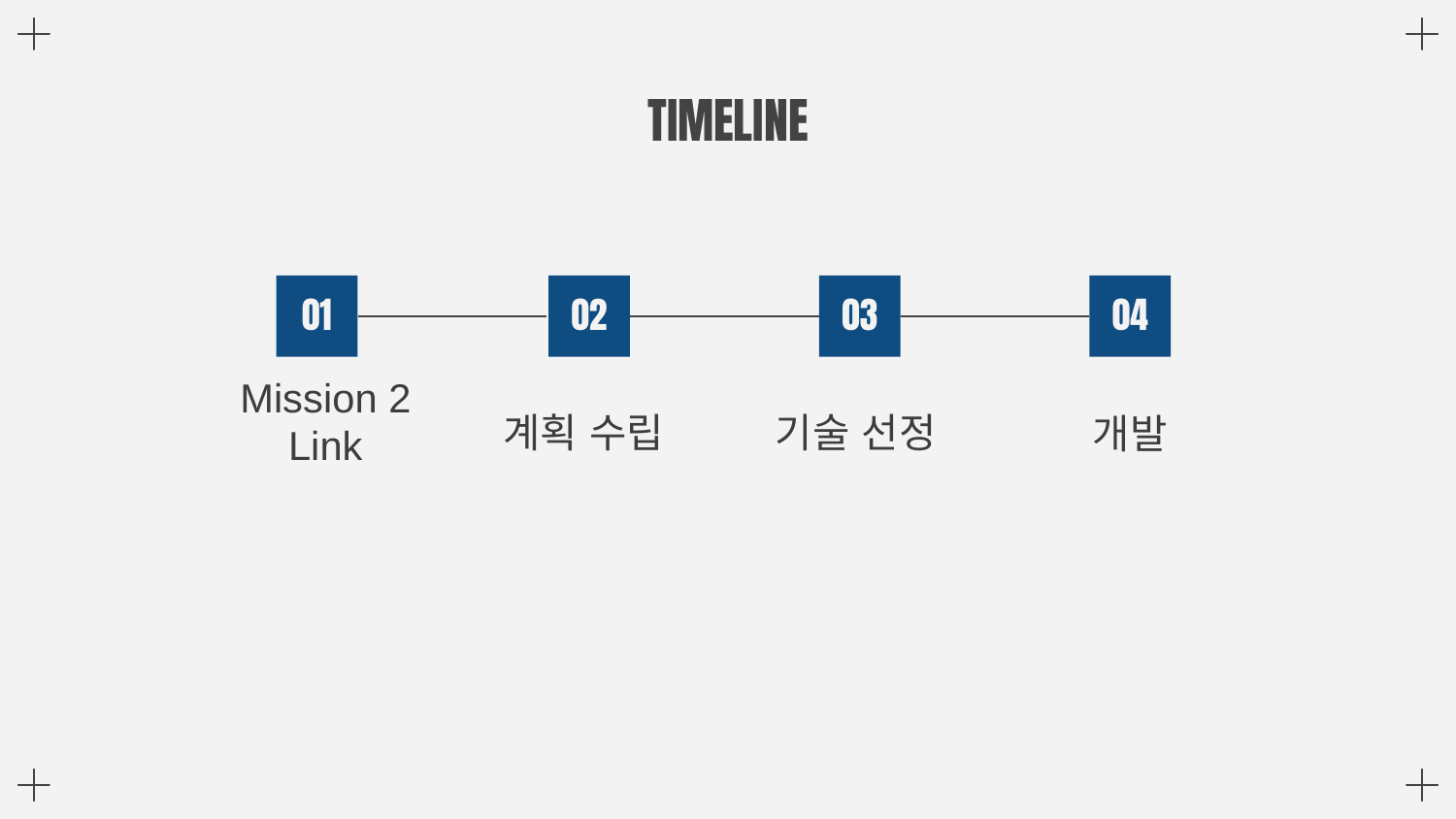

# TIMELINE
02
03
04
01
계획 수립

기술 선정

개발
Mission 2
Link